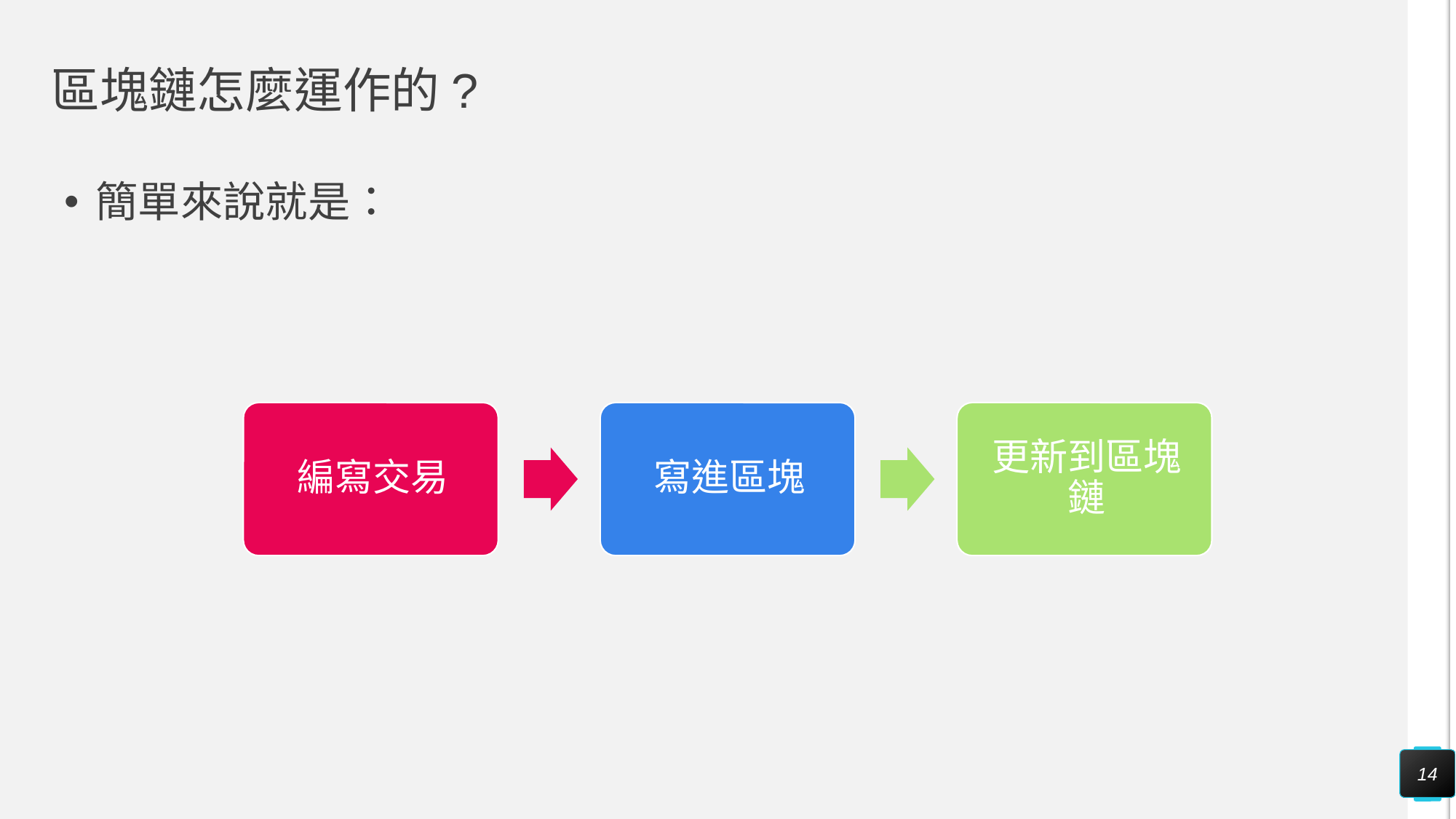

# 區塊鏈怎麼運作的?
簡單來說就是：
編寫交易

寫進區塊

更新到區塊鏈
14